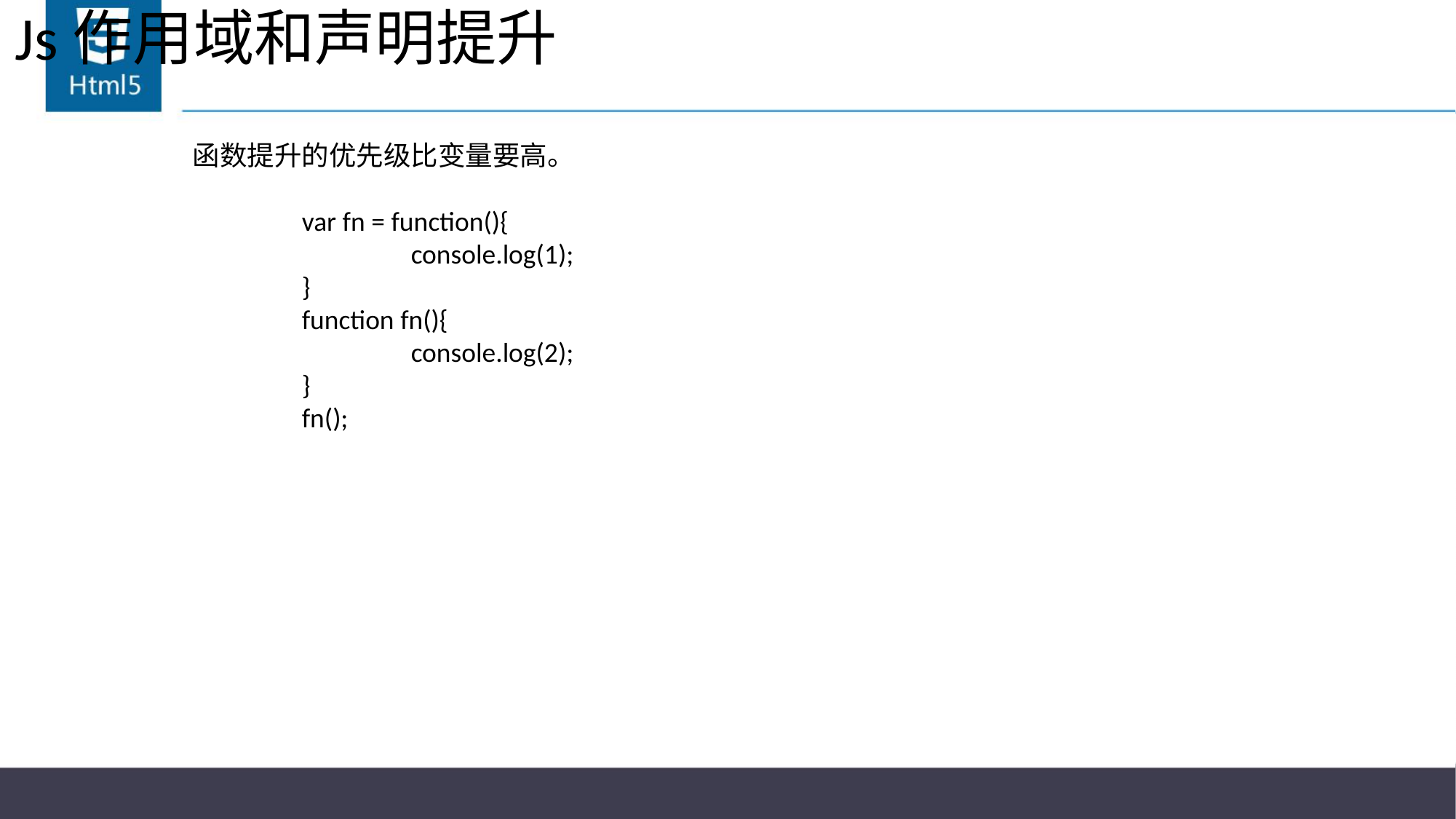

# Js作用域和声明提升
函数提升的优先级比变量要高。

	var fn = function(){
		console.log(1);
	}
	function fn(){
		console.log(2);
	}
	fn();